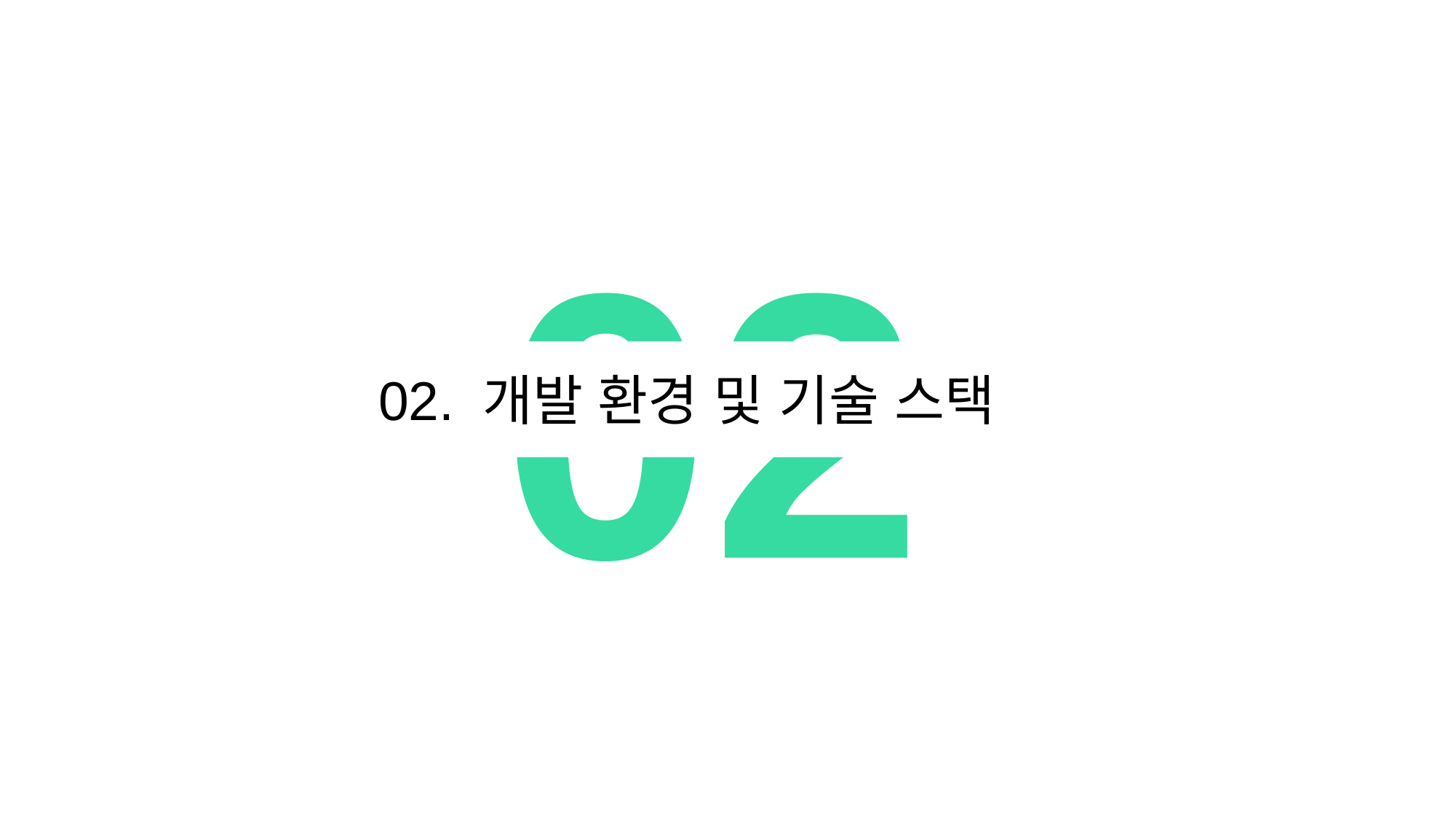

02

02. 개발 환경 및 기술 스택